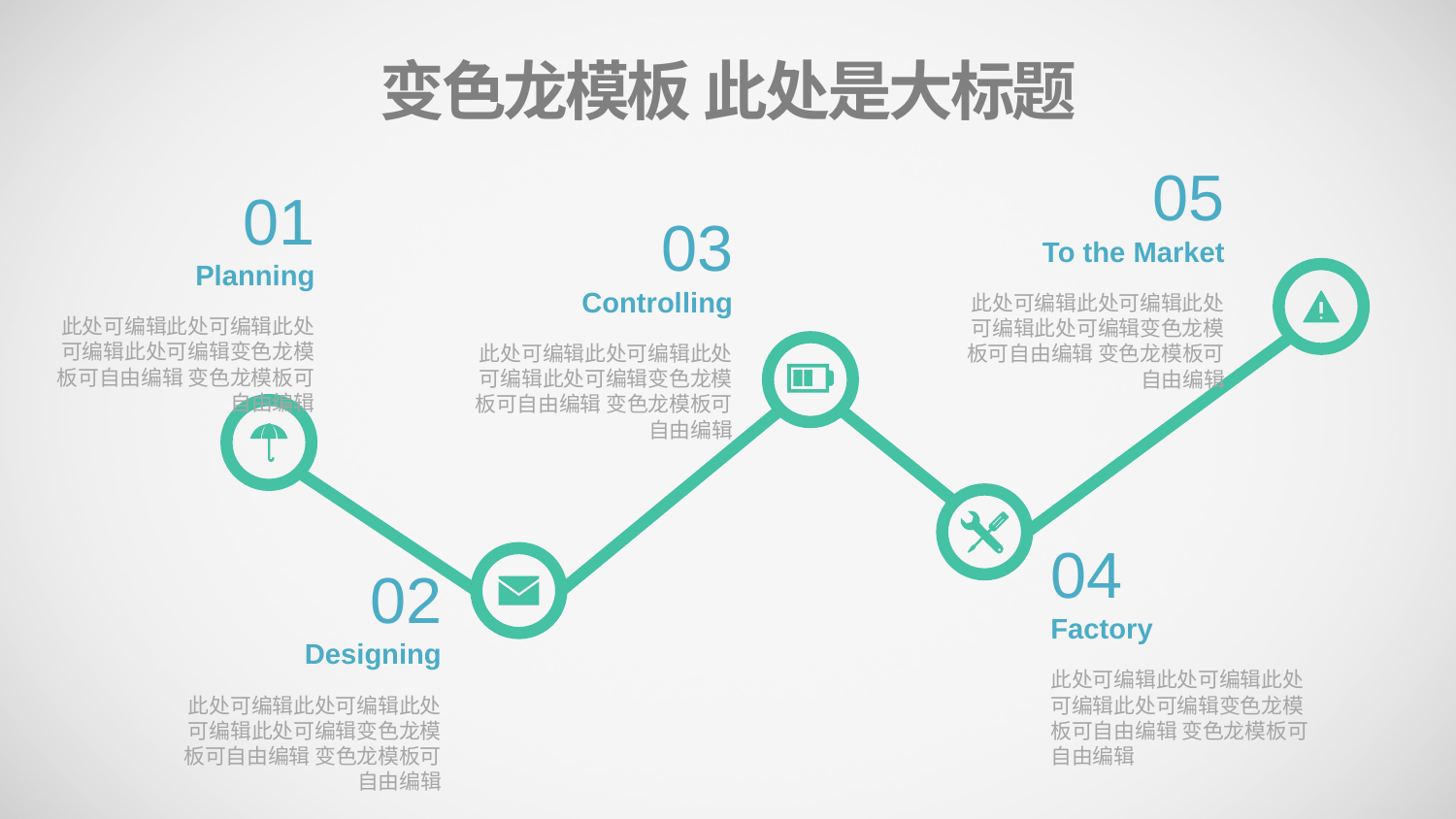

变色龙模板 此处是大标题
05
To the Market

此处可编辑此处可编辑此处可编辑此处可编辑变色龙模板可自由编辑 变色龙模板可自由编辑
01
Planning

此处可编辑此处可编辑此处可编辑此处可编辑变色龙模板可自由编辑 变色龙模板可自由编辑
03
Controlling

此处可编辑此处可编辑此处可编辑此处可编辑变色龙模板可自由编辑 变色龙模板可自由编辑

04
Factory

此处可编辑此处可编辑此处可编辑此处可编辑变色龙模板可自由编辑 变色龙模板可自由编辑

02
Designing

此处可编辑此处可编辑此处可编辑此处可编辑变色龙模板可自由编辑 变色龙模板可自由编辑